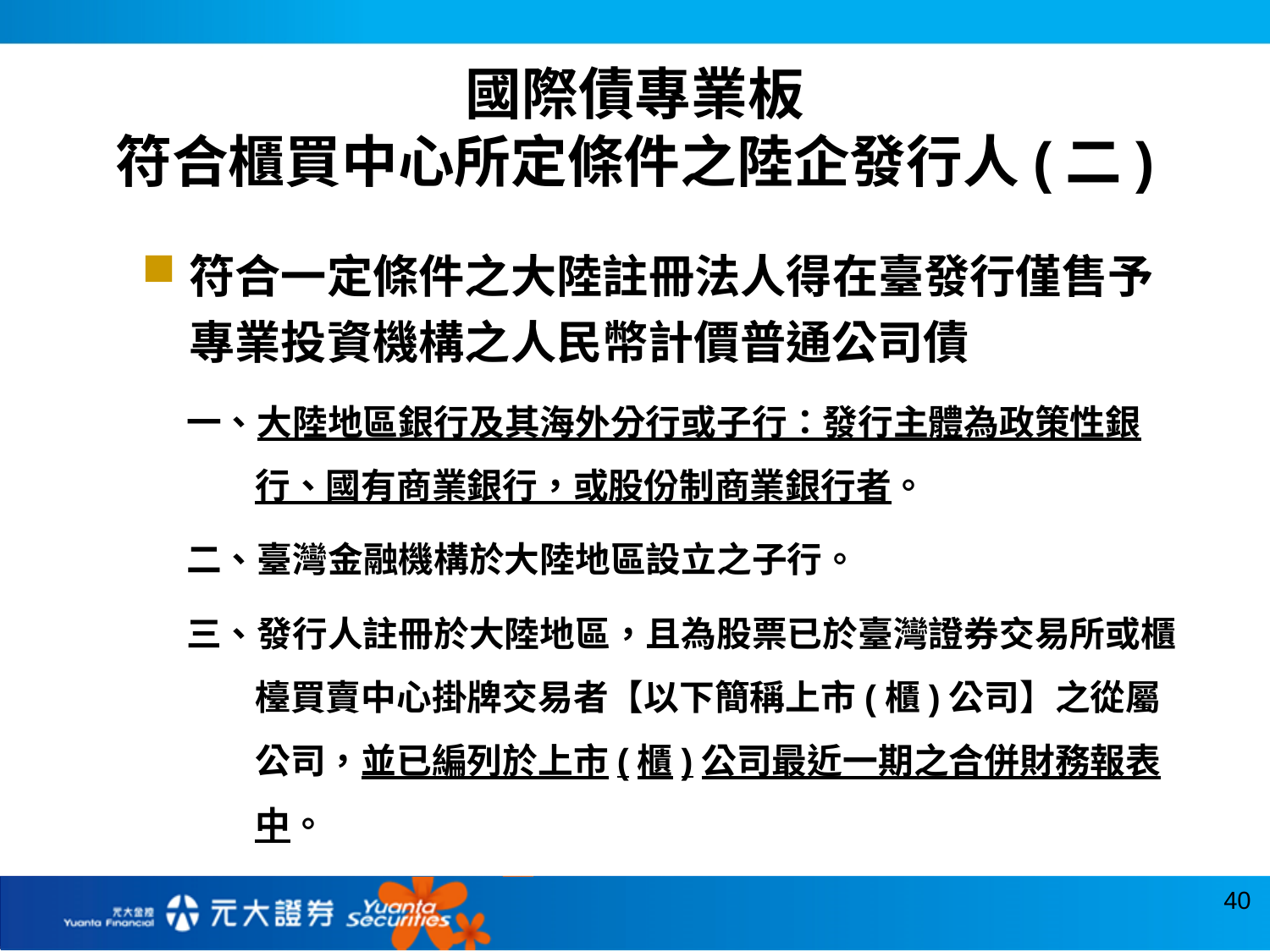

國際債專業板
符合櫃買中心所定條件之陸企發行人(二)
符合一定條件之大陸註冊法人得在臺發行僅售予專業投資機構之人民幣計價普通公司債
一、大陸地區銀行及其海外分行或子行：發行主體為政策性銀行、國有商業銀行，或股份制商業銀行者。
二、臺灣金融機構於大陸地區設立之子行。
三、發行人註冊於大陸地區，且為股票已於臺灣證券交易所或櫃檯買賣中心掛牌交易者【以下簡稱上市(櫃)公司】之從屬公司，並已編列於上市(櫃)公司最近一期之合併財務報表中。